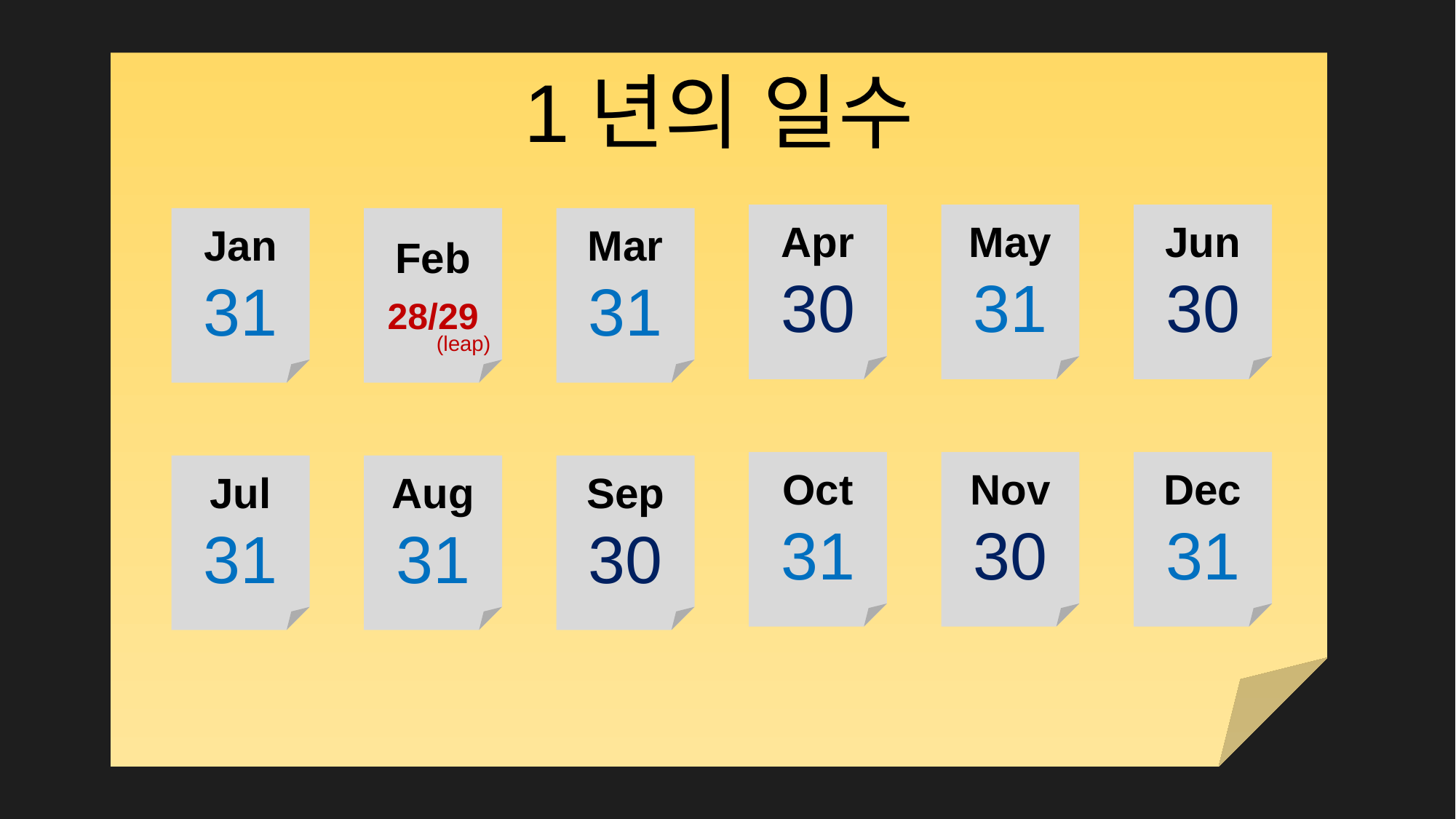

1년의 일수

Apr
30
May
31
Jun
30
Jan
31
Feb

28/29
Mar
31
(leap)
Oct
31
Nov
30
Dec
31
Jul
31
Aug
31
Sep
30